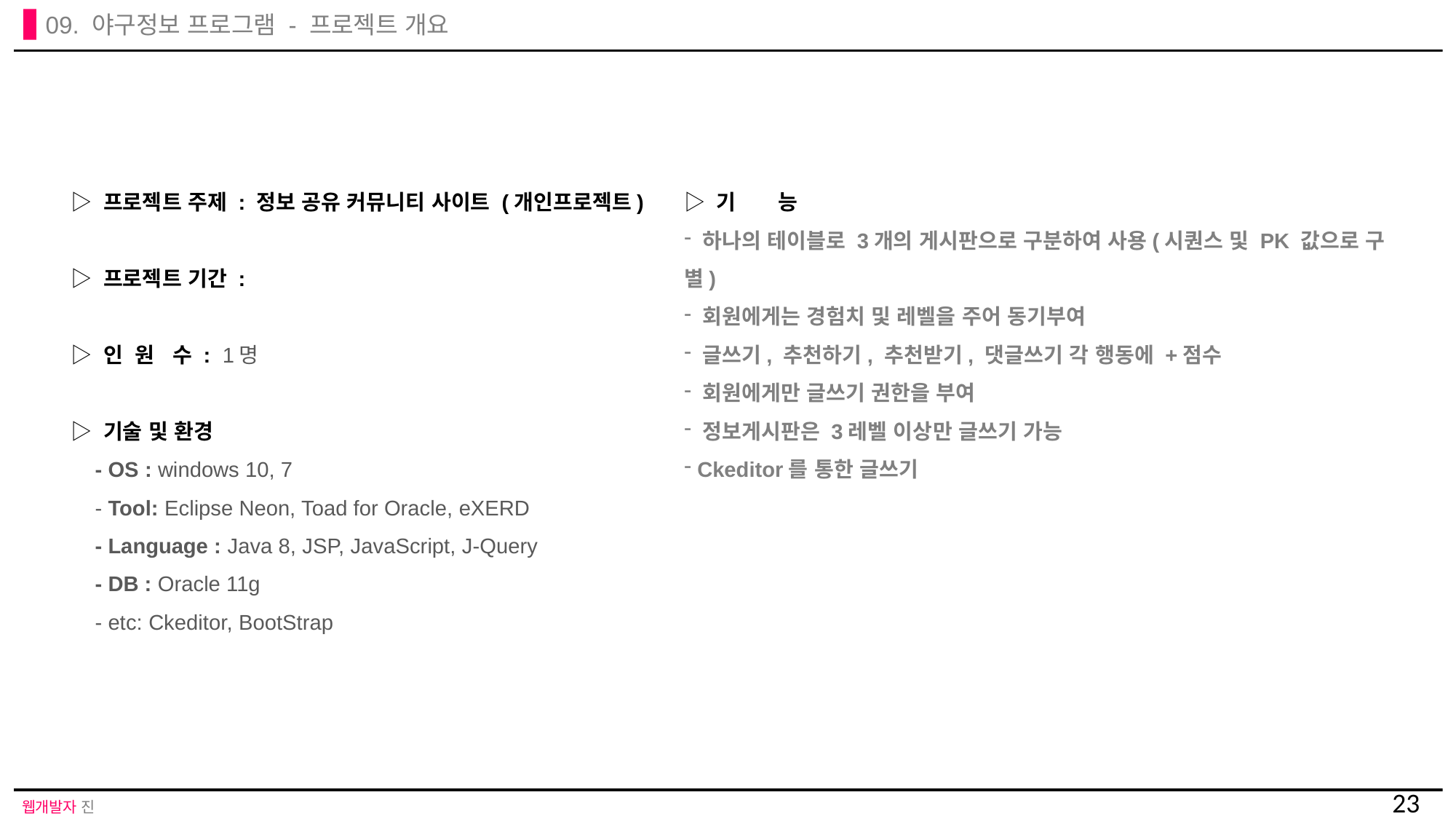

09. 야구정보 프로그램 - 프로젝트 개요
▷ 프로젝트 주제 : 정보 공유 커뮤니티 사이트 (개인프로젝트)

▷ 프로젝트 기간 :

▷ 인  원   수 :  1명

▷ 기술 및 환경
    - OS : windows 10, 7
    - Tool: Eclipse Neon, Toad for Oracle, eXERD
    - Language : Java 8, JSP, JavaScript, J-Query
    - DB : Oracle 11g
    - etc: Ckeditor, BootStrap
▷ 기       능
 하나의 테이블로 3개의 게시판으로 구분하여 사용(시퀀스 및 PK 값으로 구별)
 회원에게는 경험치 및 레벨을 주어 동기부여
 글쓰기, 추천하기, 추천받기, 댓글쓰기 각 행동에 +점수
 회원에게만 글쓰기 권한을 부여
 정보게시판은 3레벨 이상만 글쓰기 가능
 Ckeditor를 통한 글쓰기
23